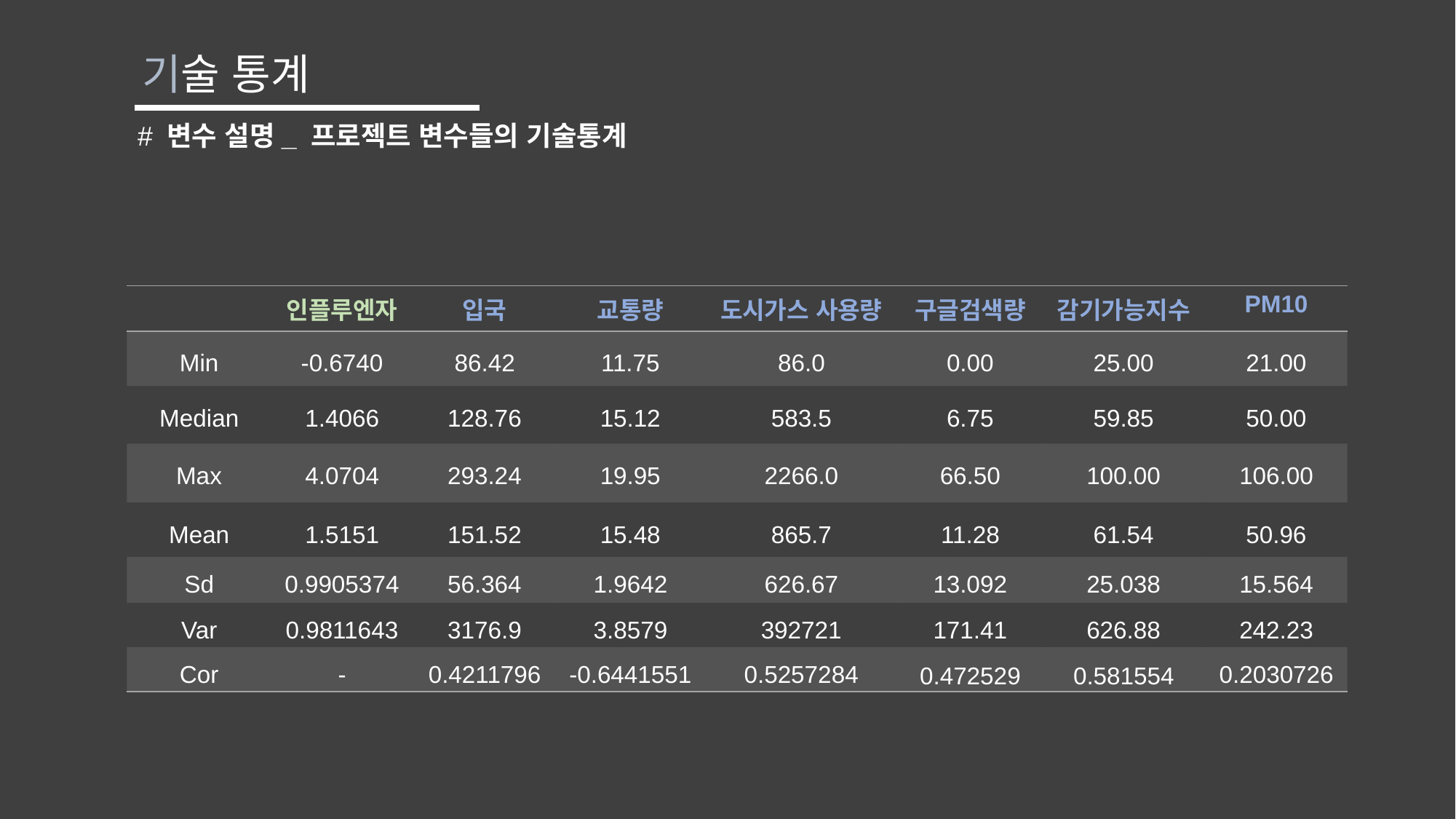

기술 통계
# 변수 설명_ 프로젝트 변수들의 기술통계
|  | 인플루엔자 | 입국 | 교통량 | 도시가스 사용량 | 구글검색량 | 감기가능지수 | PM10 |
| --- | --- | --- | --- | --- | --- | --- | --- |
| Min | -0.6740 | 86.42 | 11.75 | 86.0 | 0.00 | 25.00 | 21.00 |
| Median | 1.4066 | 128.76 | 15.12 | 583.5 | 6.75 | 59.85 | 50.00 |
| Max | 4.0704 | 293.24 | 19.95 | 2266.0 | 66.50 | 100.00 | 106.00 |
| Mean | 1.5151 | 151.52 | 15.48 | 865.7 | 11.28 | 61.54 | 50.96 |
| Sd | 0.9905374 | 56.364 | 1.9642 | 626.67 | 13.092 | 25.038 | 15.564 |
| Var | 0.9811643 | 3176.9 | 3.8579 | 392721 | 171.41 | 626.88 | 242.23 |
| Cor | - | 0.4211796 | -0.6441551 | 0.5257284 | 0.472529 | 0.581554 | 0.2030726 |